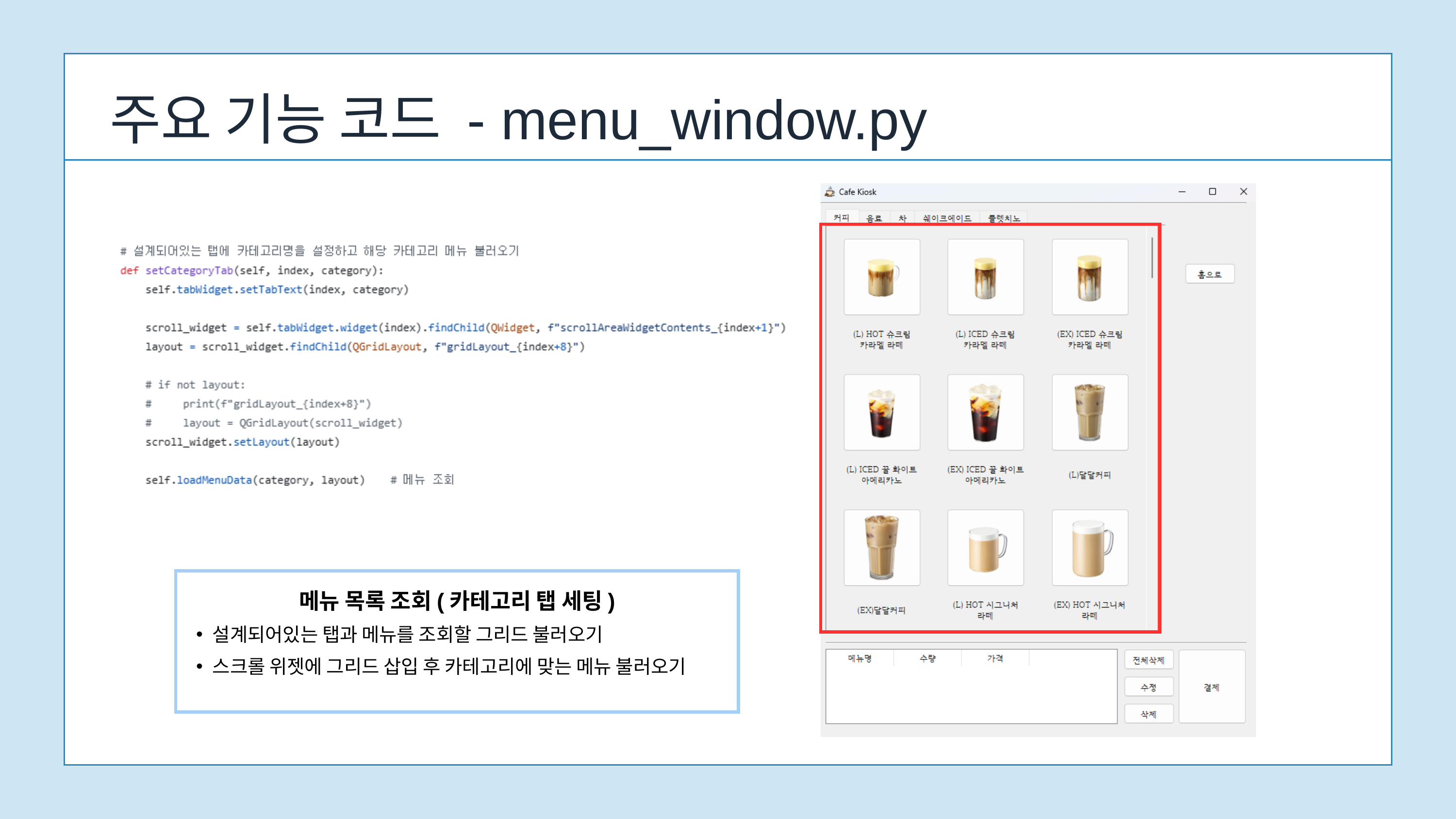

주요 기능 코드 - menu_window.py

메뉴 목록 조회(카테고리 탭 세팅)
설계되어있는 탭과 메뉴를 조회할 그리드 불러오기
스크롤 위젯에 그리드 삽입 후 카테고리에 맞는 메뉴 불러오기